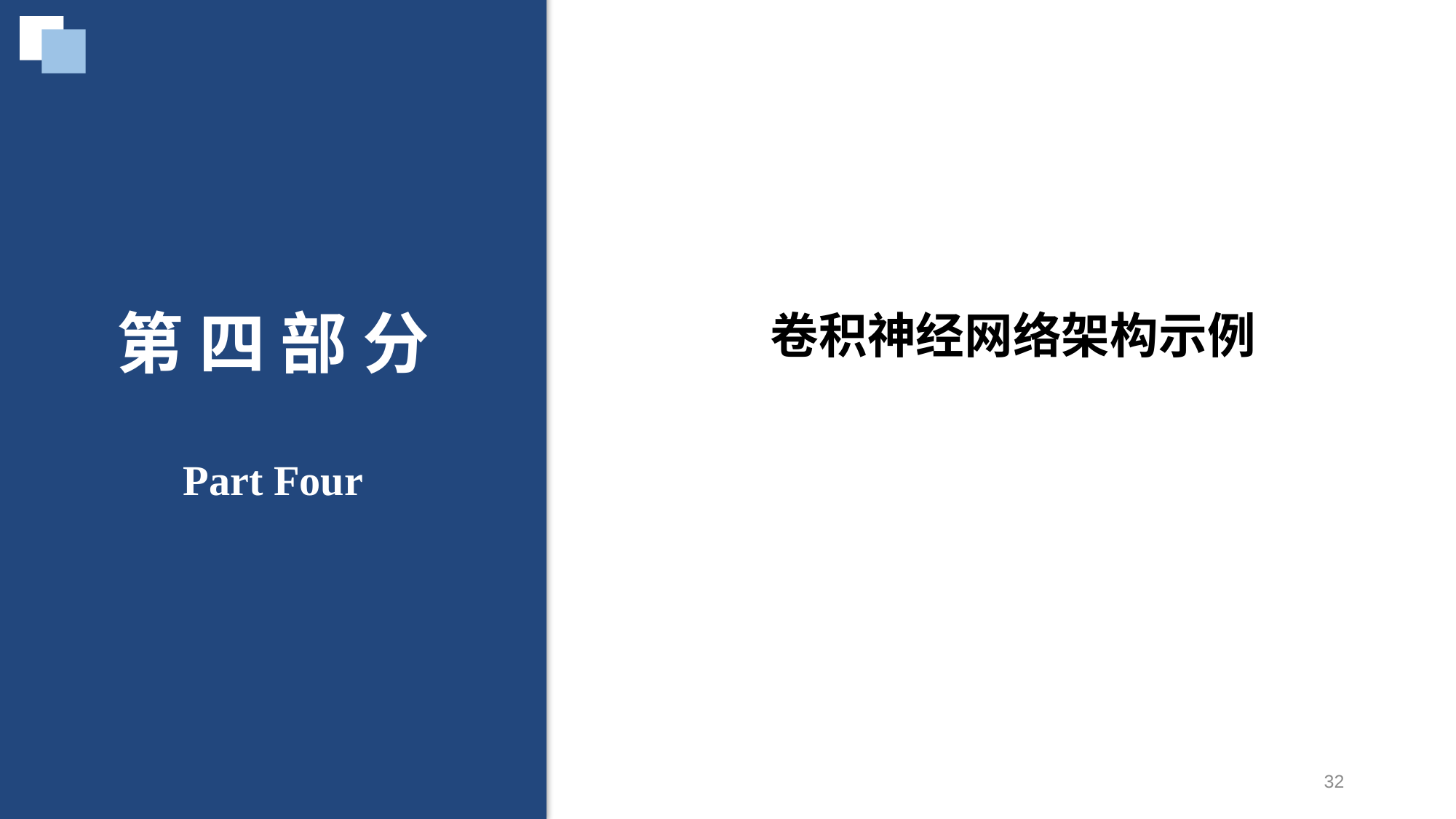

第 四 部 分

Part Four
卷积神经网络架构示例
32